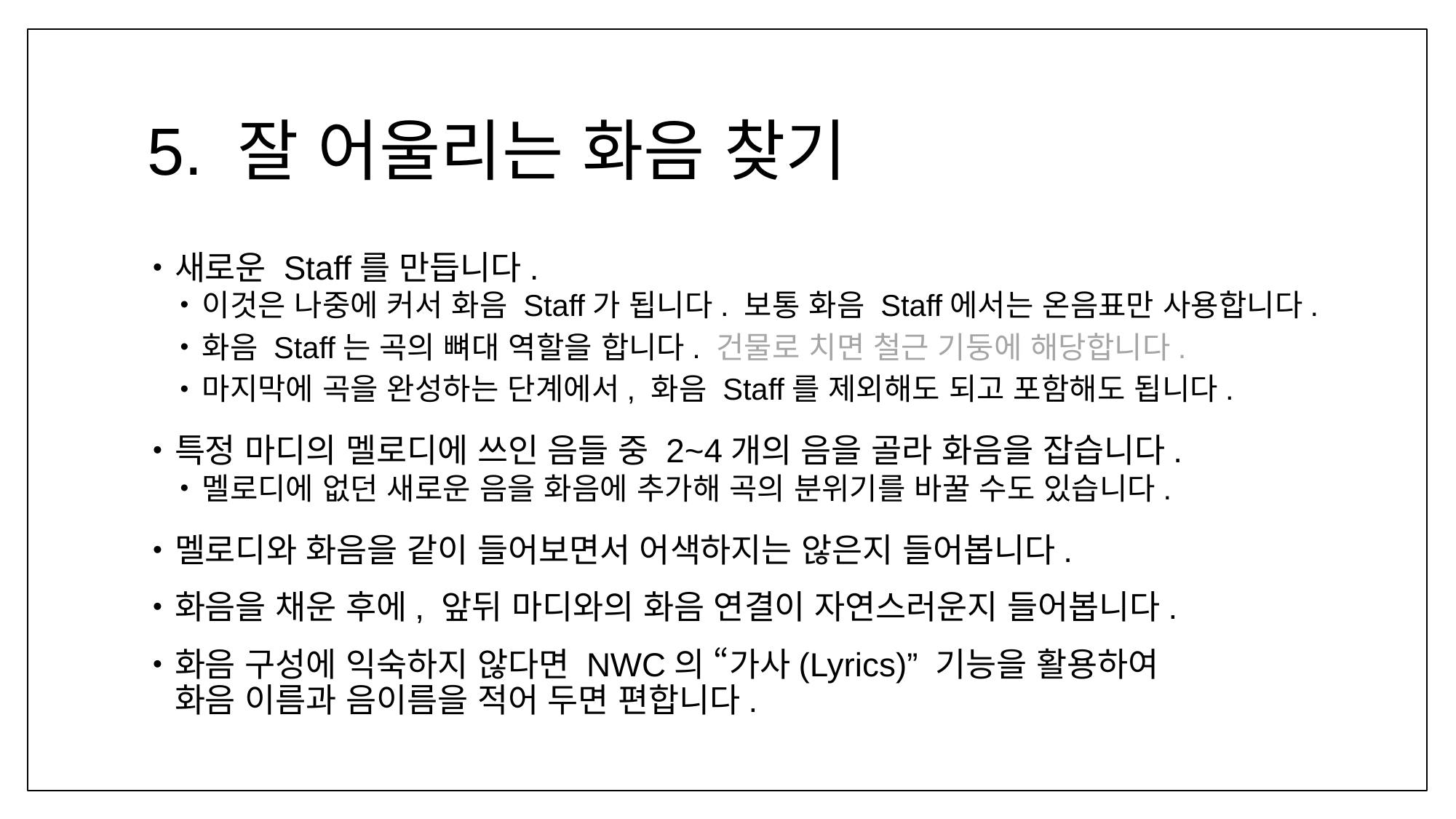

# 5. 잘 어울리는 화음 찾기
새로운 Staff를 만듭니다.
이것은 나중에 커서 화음 Staff가 됩니다. 보통 화음 Staff에서는 온음표만 사용합니다.
화음 Staff는 곡의 뼈대 역할을 합니다. 건물로 치면 철근 기둥에 해당합니다.
마지막에 곡을 완성하는 단계에서, 화음 Staff를 제외해도 되고 포함해도 됩니다.
특정 마디의 멜로디에 쓰인 음들 중 2~4개의 음을 골라 화음을 잡습니다.
멜로디에 없던 새로운 음을 화음에 추가해 곡의 분위기를 바꿀 수도 있습니다.
멜로디와 화음을 같이 들어보면서 어색하지는 않은지 들어봅니다.
화음을 채운 후에, 앞뒤 마디와의 화음 연결이 자연스러운지 들어봅니다.
화음 구성에 익숙하지 않다면 NWC의 “가사(Lyrics)” 기능을 활용하여
화음 이름과 음이름을 적어 두면 편합니다.